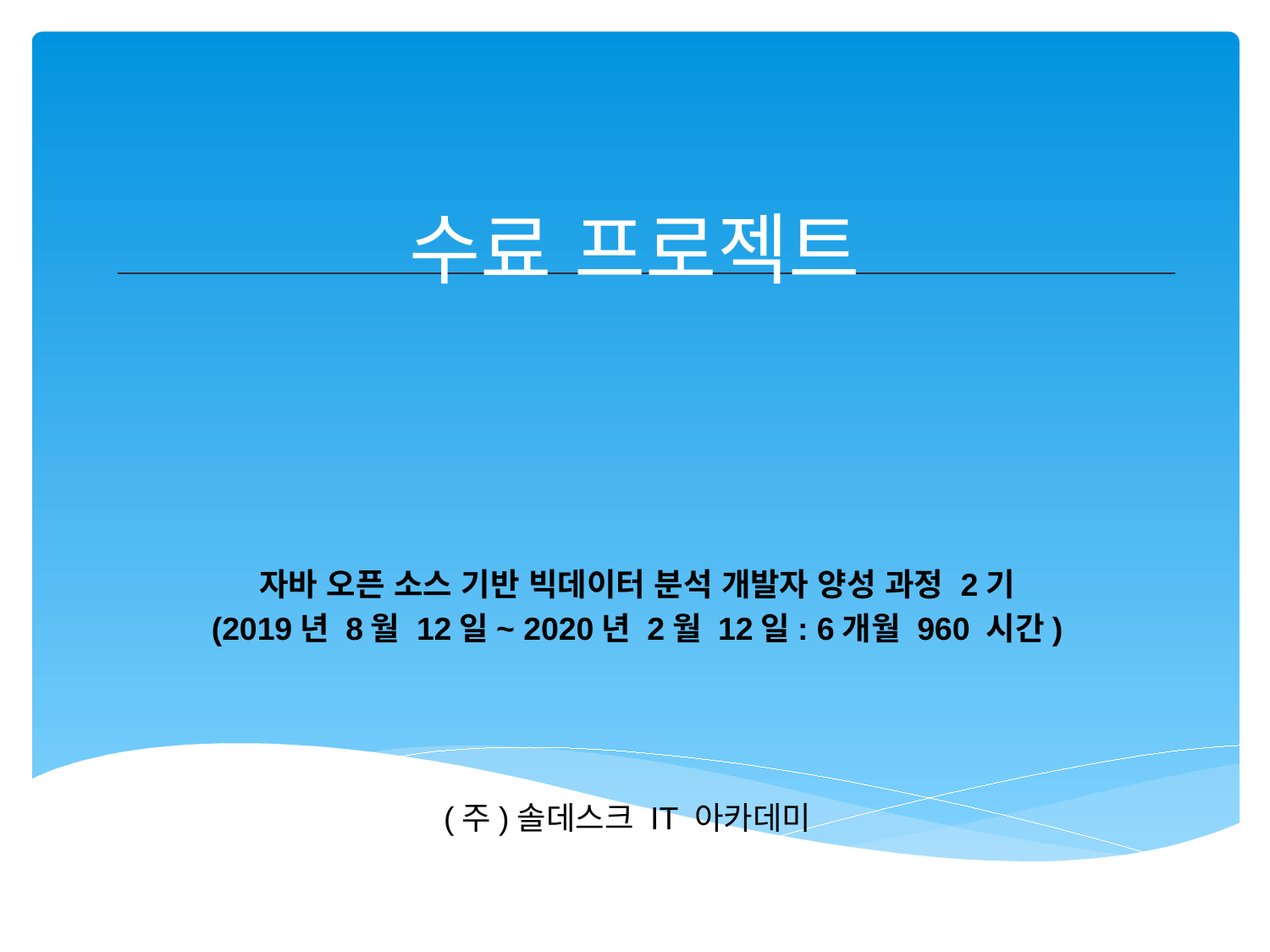

# 수료 프로젝트
자바 오픈 소스 기반 빅데이터 분석 개발자 양성 과정 2기
(2019년 8월 12일~ 2020년 2월 12일: 6개월 960 시간)
(주)솔데스크 IT 아카데미